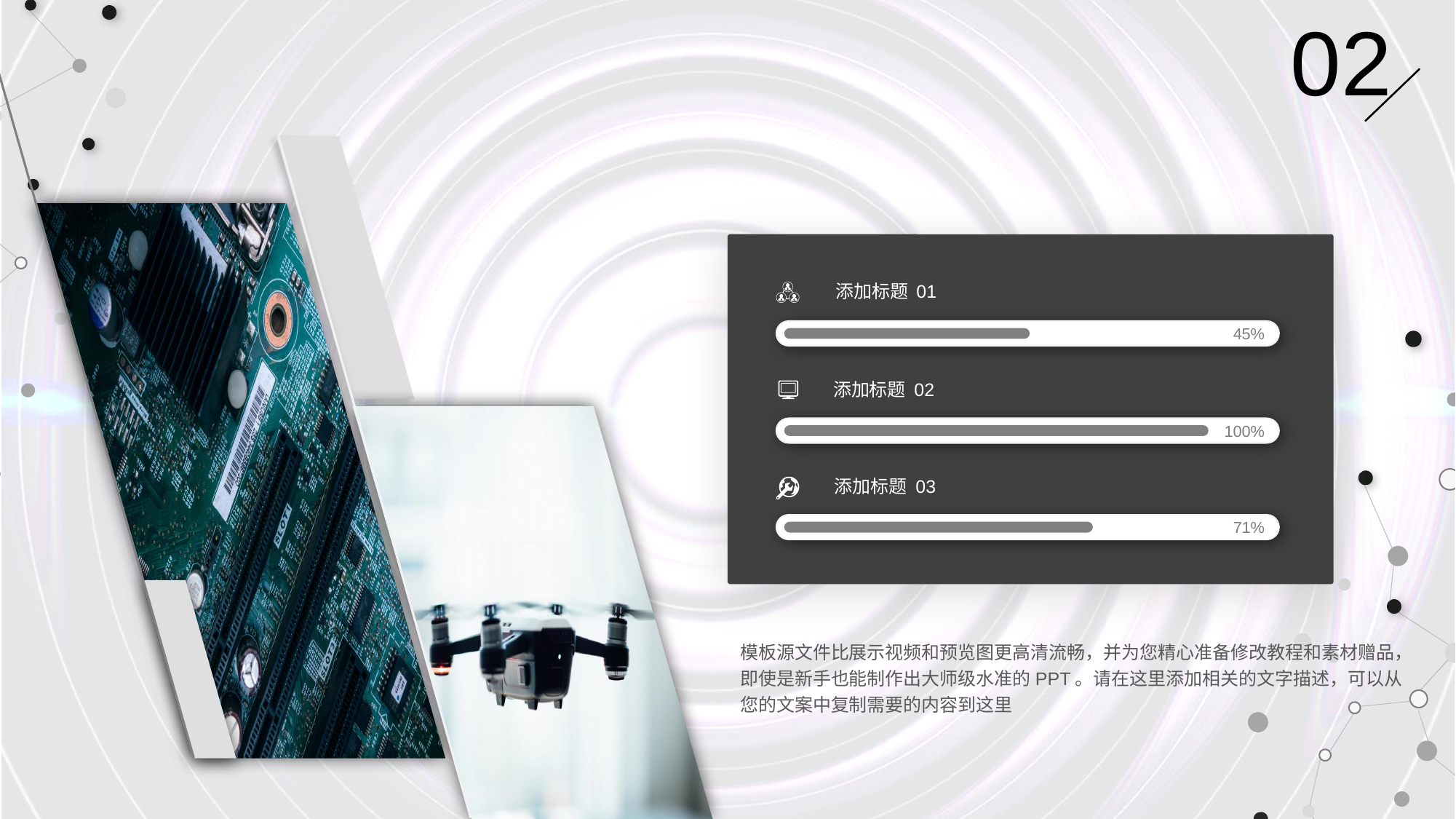

02

添加标题 01

45%

添加标题 02

100%

添加标题 03

71%

模板源文件比展示视频和预览图更高清流畅，并为您精心准备修改教程和素材赠品，即使是新手也能制作出大师级水准的PPT。请在这里添加相关的文字描述，可以从您的文案中复制需要的内容到这里